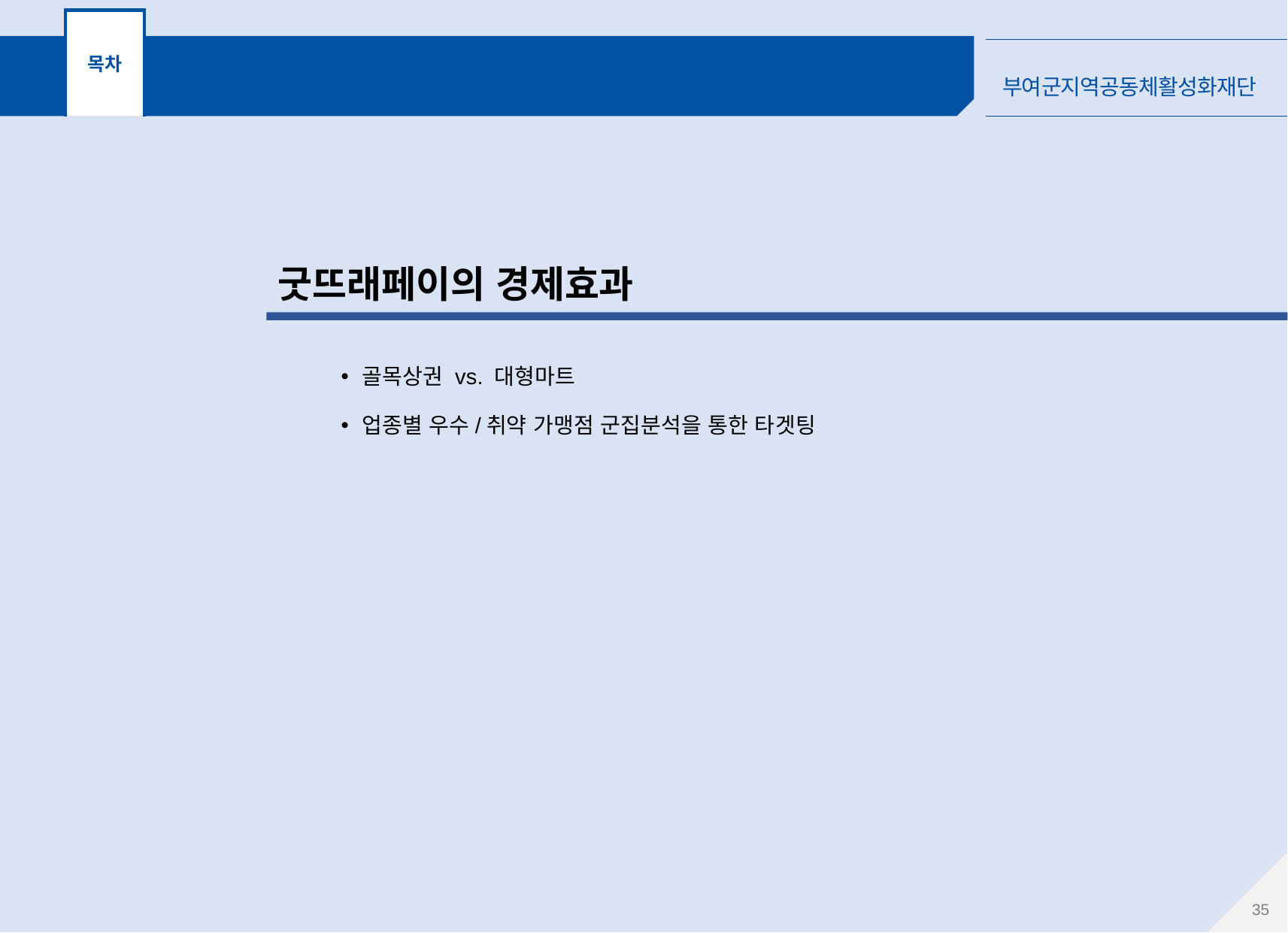

목차
굿뜨래페이의 경제효과

굿뜨래페이의 경제효과
골목상권 vs. 대형마트
업종별 우수/취약 가맹점 군집분석을 통한 타겟팅

35